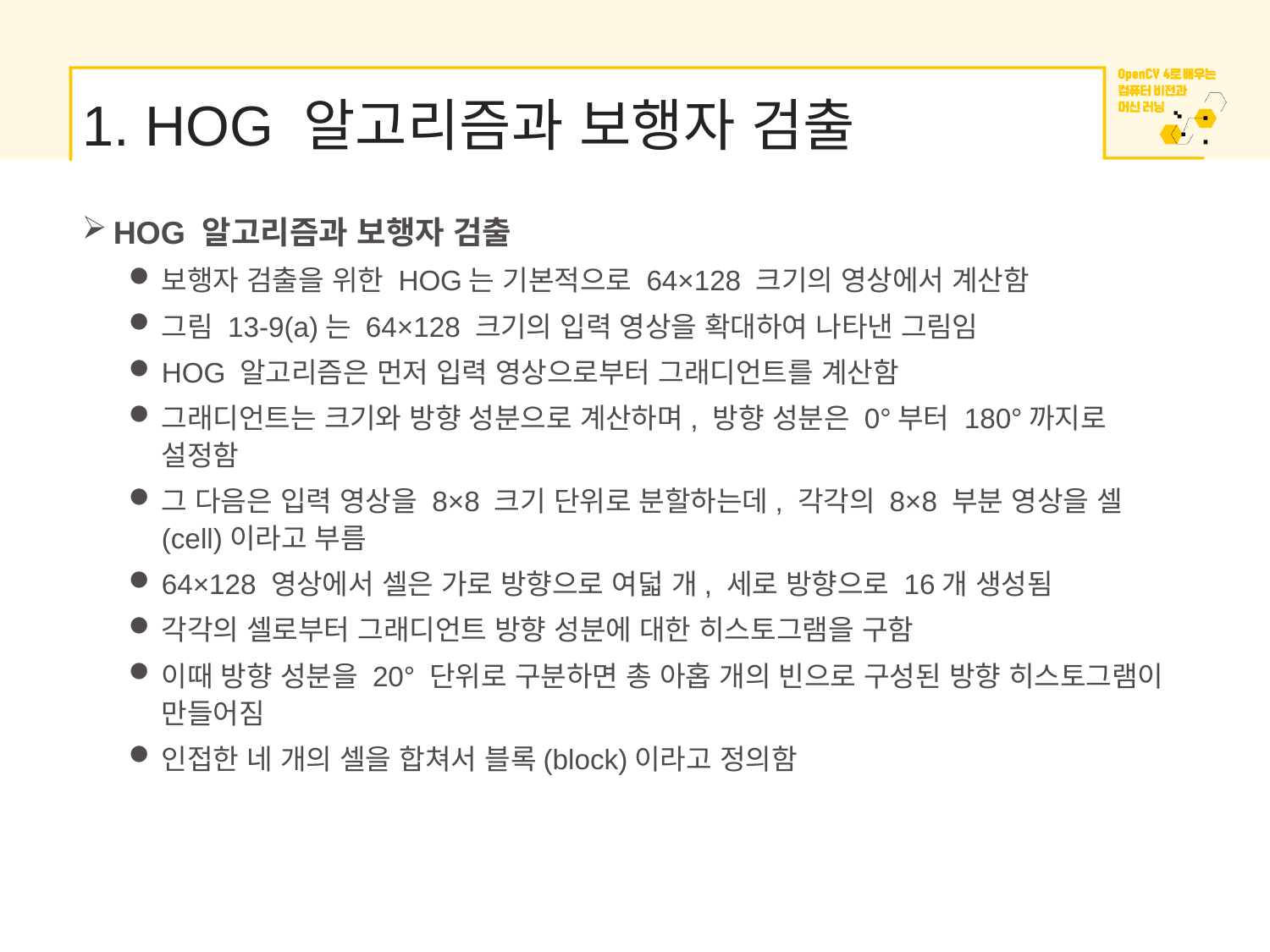

# 1. HOG 알고리즘과 보행자 검출
HOG 알고리즘과 보행자 검출
보행자 검출을 위한 HOG는 기본적으로 64×128 크기의 영상에서 계산함
그림 13-9(a)는 64×128 크기의 입력 영상을 확대하여 나타낸 그림임
HOG 알고리즘은 먼저 입력 영상으로부터 그래디언트를 계산함
그래디언트는 크기와 방향 성분으로 계산하며, 방향 성분은 0°부터 180°까지로 설정함
그 다음은 입력 영상을 8×8 크기 단위로 분할하는데, 각각의 8×8 부분 영상을 셀(cell)이라고 부름
64×128 영상에서 셀은 가로 방향으로 여덟 개, 세로 방향으로 16개 생성됨
각각의 셀로부터 그래디언트 방향 성분에 대한 히스토그램을 구함
이때 방향 성분을 20° 단위로 구분하면 총 아홉 개의 빈으로 구성된 방향 히스토그램이 만들어짐
인접한 네 개의 셀을 합쳐서 블록(block)이라고 정의함